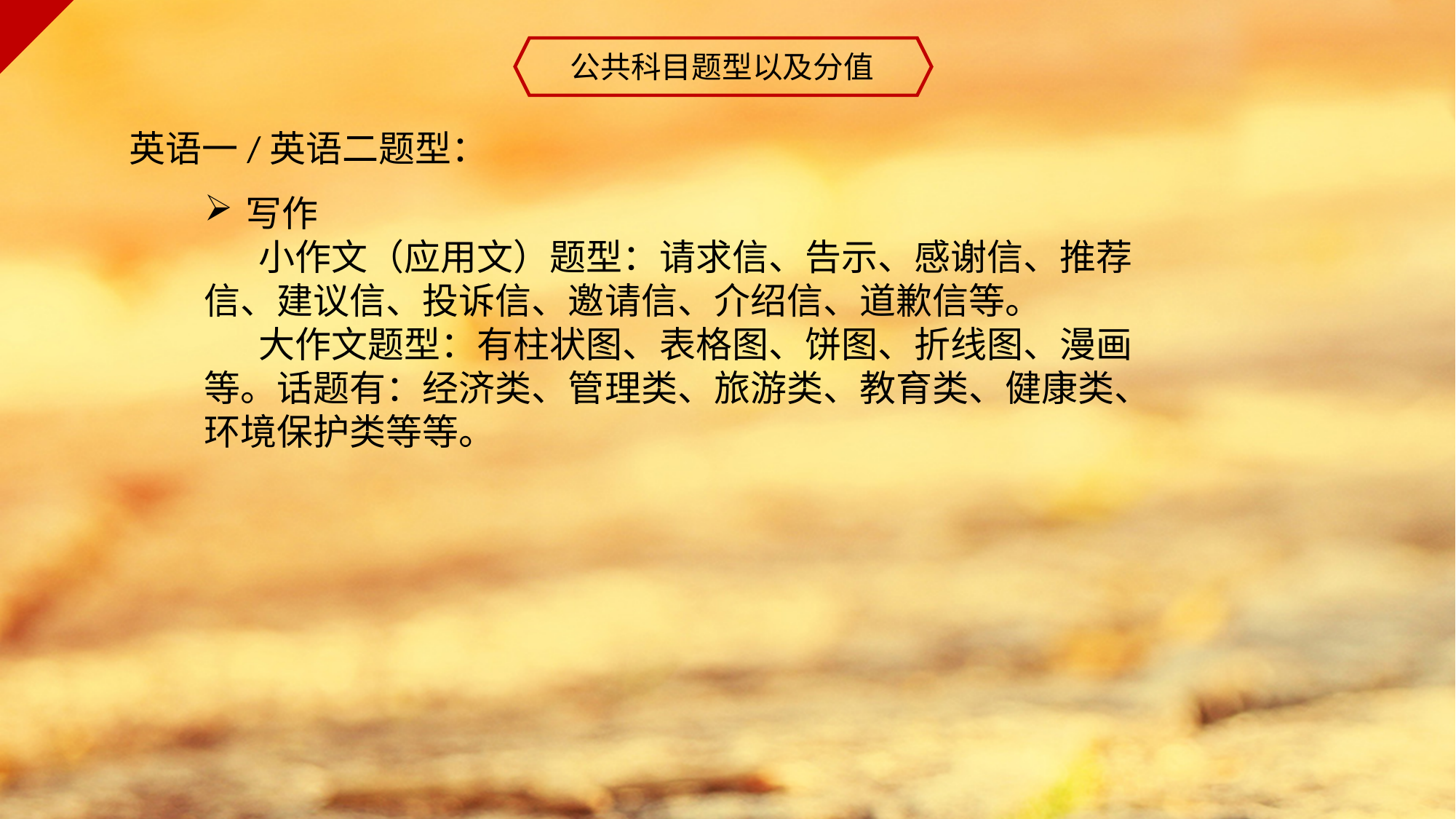

公共科目题型以及分值
英语一/英语二题型：
写作
小作文（应用文）题型：请求信、告示、感谢信、推荐信、建议信、投诉信、邀请信、介绍信、道歉信等。
大作文题型：有柱状图、表格图、饼图、折线图、漫画等。话题有：经济类、管理类、旅游类、教育类、健康类、环境保护类等等。